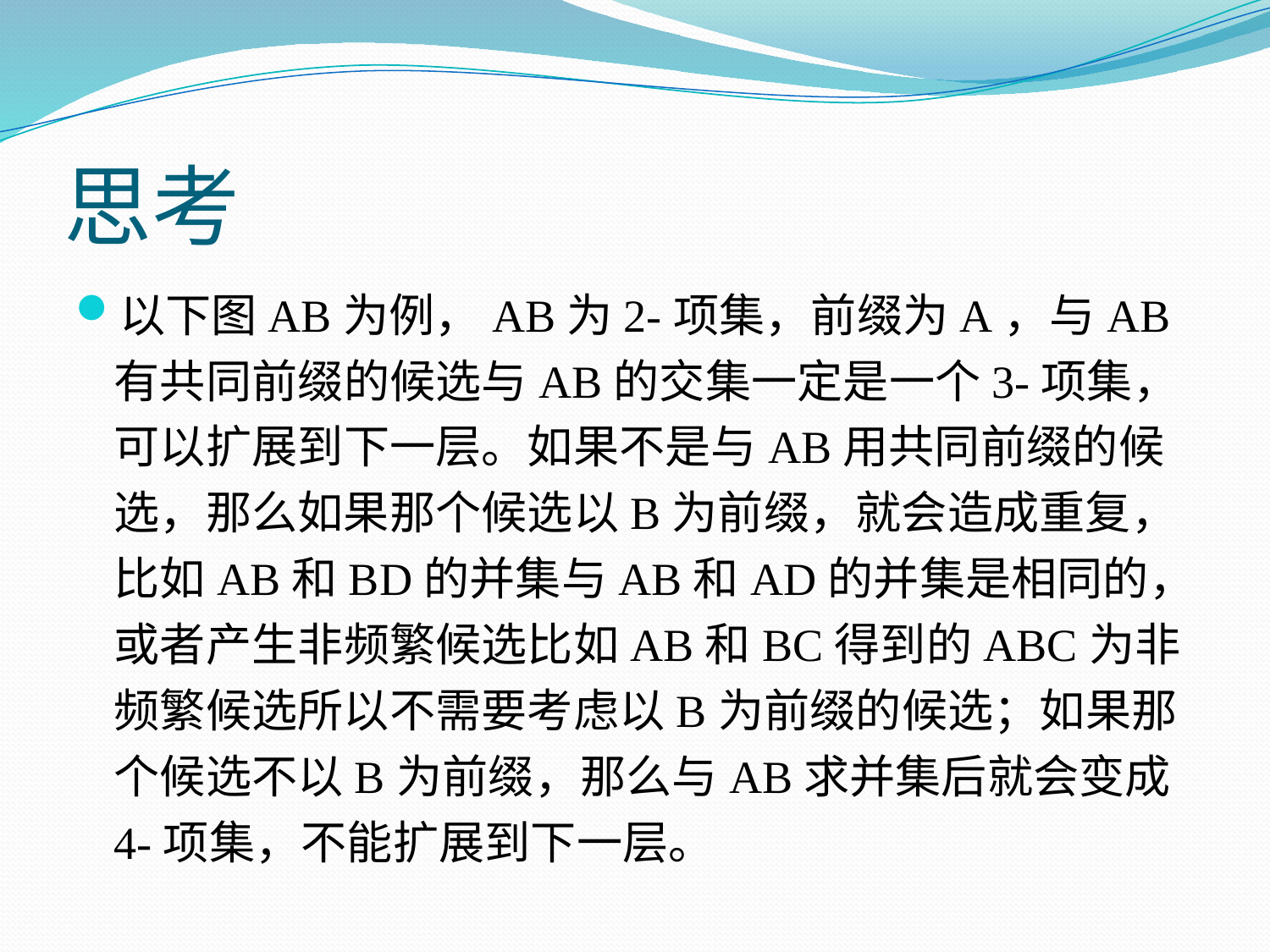

# 思考
以下图AB为例，AB为2-项集，前缀为A，与AB有共同前缀的候选与AB的交集一定是一个3-项集，可以扩展到下一层。如果不是与AB用共同前缀的候选，那么如果那个候选以B为前缀，就会造成重复，比如AB和BD的并集与AB和AD的并集是相同的，或者产生非频繁候选比如AB和BC得到的ABC为非频繁候选所以不需要考虑以B为前缀的候选；如果那个候选不以B为前缀，那么与AB求并集后就会变成4-项集，不能扩展到下一层。